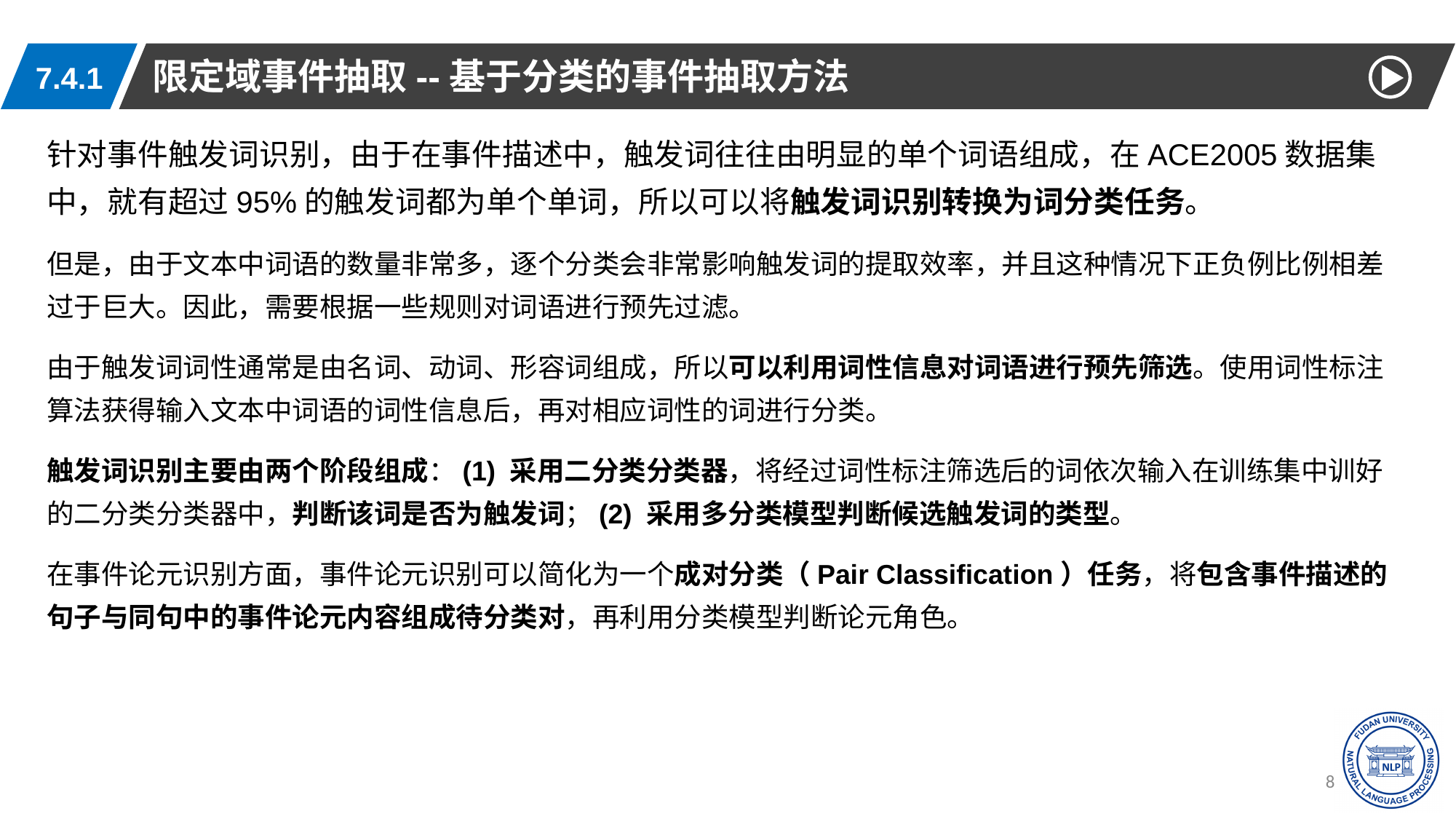

限定域事件抽取--基于分类的事件抽取方法
7.4.1

针对事件触发词识别，由于在事件描述中，触发词往往由明显的单个词语组成，在ACE2005数据集中，就有超过95%的触发词都为单个单词，所以可以将触发词识别转换为词分类任务。
但是，由于文本中词语的数量非常多，逐个分类会非常影响触发词的提取效率，并且这种情况下正负例比例相差过于巨大。因此，需要根据一些规则对词语进行预先过滤。
由于触发词词性通常是由名词、动词、形容词组成，所以可以利用词性信息对词语进行预先筛选。使用词性标注算法获得输入文本中词语的词性信息后，再对相应词性的词进行分类。
触发词识别主要由两个阶段组成：(1) 采用二分类分类器，将经过词性标注筛选后的词依次输入在训练集中训好的二分类分类器中，判断该词是否为触发词；(2) 采用多分类模型判断候选触发词的类型。
在事件论元识别方面，事件论元识别可以简化为一个成对分类（Pair Classification）任务，将包含事件描述的句子与同句中的事件论元内容组成待分类对，再利用分类模型判断论元角色。
84